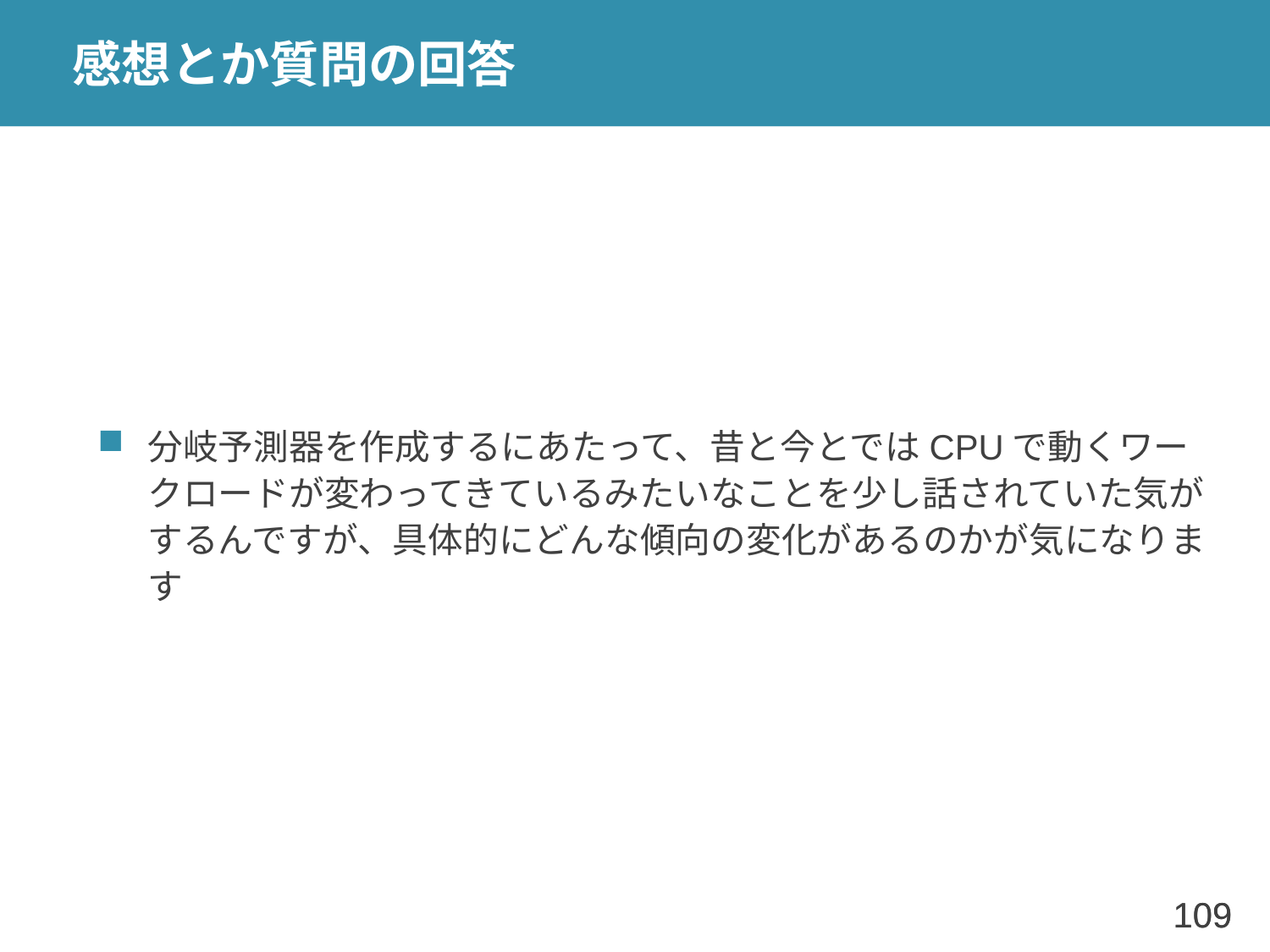

# 感想とか質問の回答
分岐予測器を作成するにあたって、昔と今とではCPUで動くワークロードが変わってきているみたいなことを少し話されていた気がするんですが、具体的にどんな傾向の変化があるのかが気になります